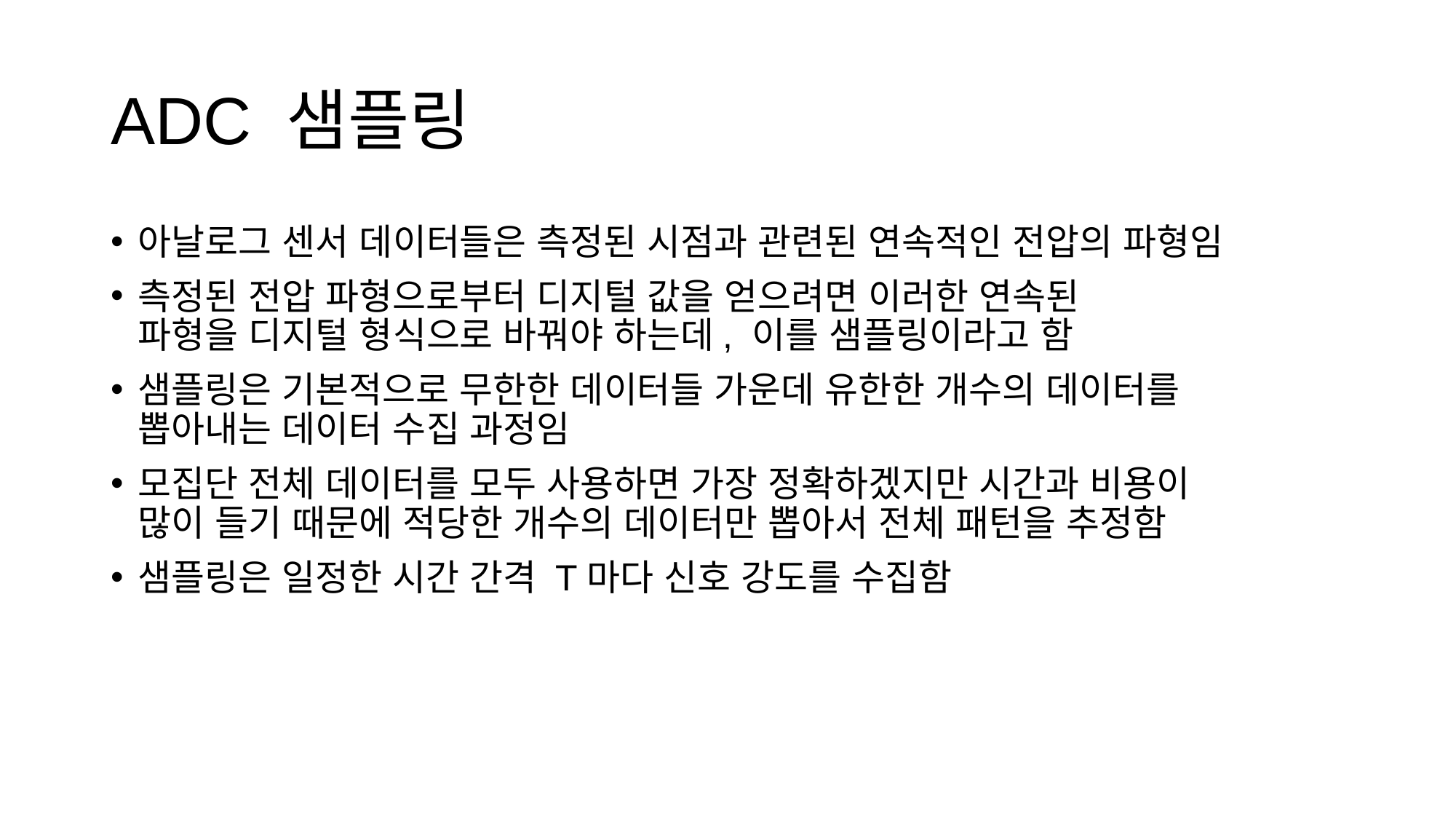

# ADC 샘플링
아날로그 센서 데이터들은 측정된 시점과 관련된 연속적인 전압의 파형임
측정된 전압 파형으로부터 디지털 값을 얻으려면 이러한 연속된
파형을 디지털 형식으로 바꿔야 하는데, 이를 샘플링이라고 함
샘플링은 기본적으로 무한한 데이터들 가운데 유한한 개수의 데이터를
뽑아내는 데이터 수집 과정임
모집단 전체 데이터를 모두 사용하면 가장 정확하겠지만 시간과 비용이
많이 들기 때문에 적당한 개수의 데이터만 뽑아서 전체 패턴을 추정함
샘플링은 일정한 시간 간격 T마다 신호 강도를 수집함